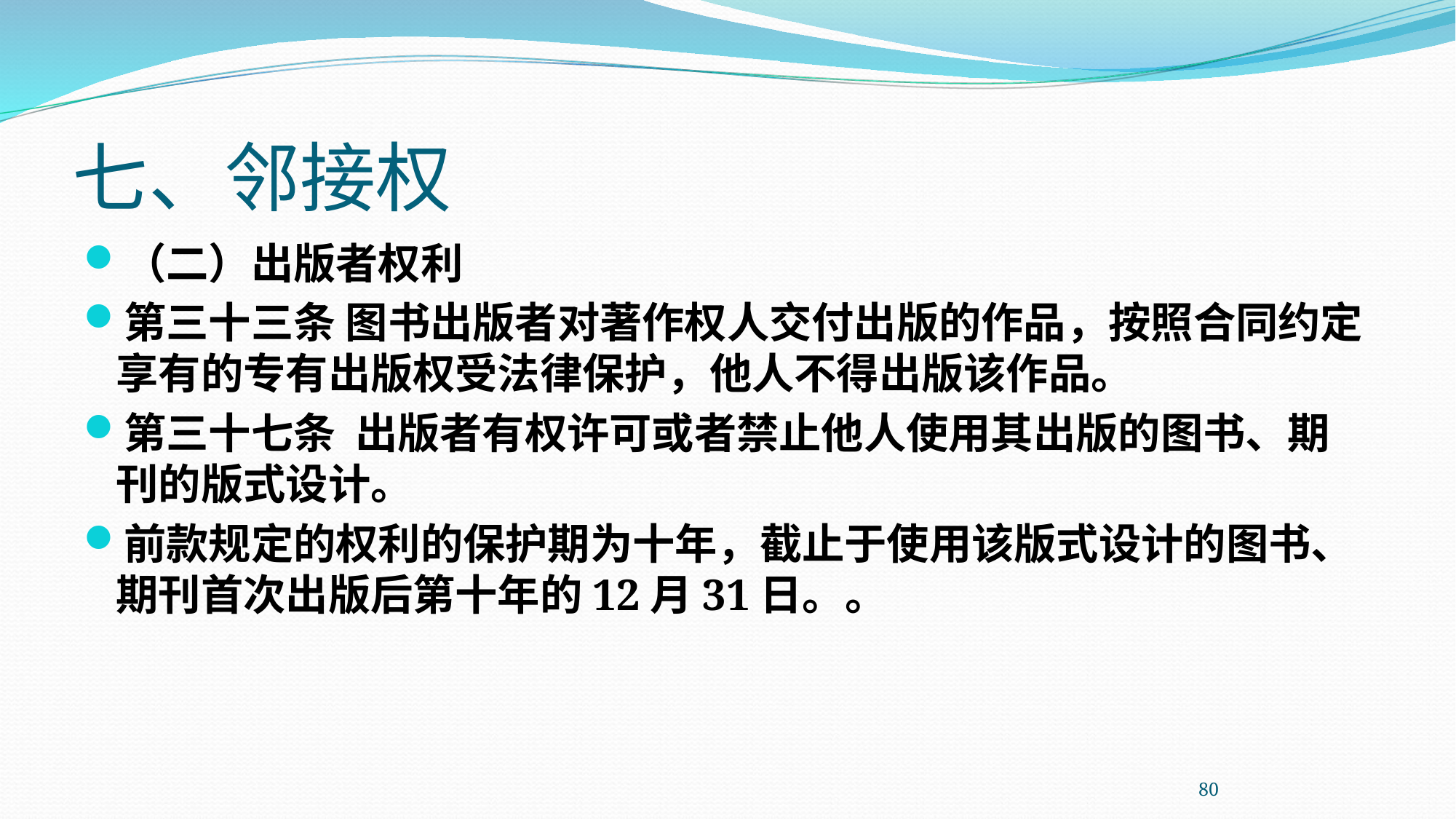

七、邻接权
（二）出版者权利
第三十三条 图书出版者对著作权人交付出版的作品，按照合同约定享有的专有出版权受法律保护，他人不得出版该作品。
第三十七条  出版者有权许可或者禁止他人使用其出版的图书、期刊的版式设计。
前款规定的权利的保护期为十年，截止于使用该版式设计的图书、期刊首次出版后第十年的12月31日。。
80